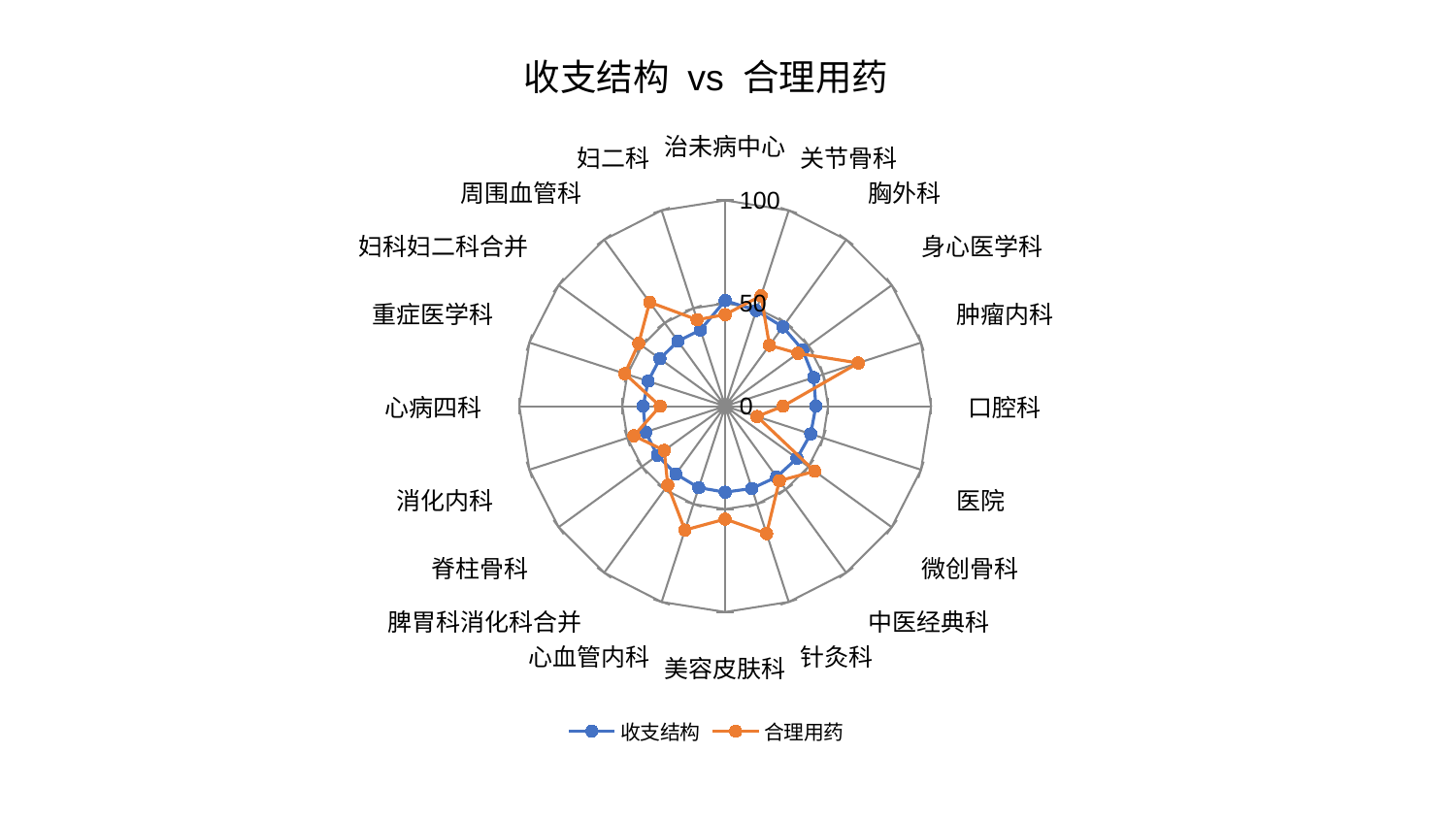

### Chart: 收支结构 vs 合理用药

| Category | 收支结构 | 合理用药 |
|---|---|---|
| 治未病中心 | 51.311366762523974 | 44.510998986095004 |
| 关节骨科 | 48.906790263278374 | 56.42148582432836 |
| 胸外科 | 47.63371159939549 | 36.58139303330668 |
| 身心医学科 | 46.52034463782929 | 43.67828487116786 |
| 肿瘤内科 | 45.200923717354605 | 67.97199313964485 |
| 口腔科 | 44.052628536907676 | 28.098417390641004 |
| 医院 | 43.68762524188362 | 16.296272918080174 |
| 微创骨科 | 43.11265094098896 | 53.80611222141628 |
| 中医经典科 | 42.52236389024496 | 44.77565332401452 |
| 针灸科 | 42.03839989803016 | 65.12471630540267 |
| 美容皮肤科 | 41.77834987272324 | 54.85633336787439 |
| 心血管内科 | 41.63336353612852 | 63.28166771848115 |
| 脾胃科消化科合并 | 40.77159323755222 | 47.49254249270524 |
| 脊柱骨科 | 40.70756443753786 | 36.611032333440676 |
| 消化内科 | 40.65274471184217 | 46.637289482060396 |
| 心病四科 | 39.89864131983746 | 31.59945847145676 |
| 重症医学科 | 39.378311785400065 | 51.268611869549005 |
| 妇科妇二科合并 | 39.222311797048775 | 51.942708224679464 |
| 周围血管科 | 39.06039160320163 | 62.44215190610538 |
| 妇二科 | 38.98765992384107 | 44.19515957475296 |
28